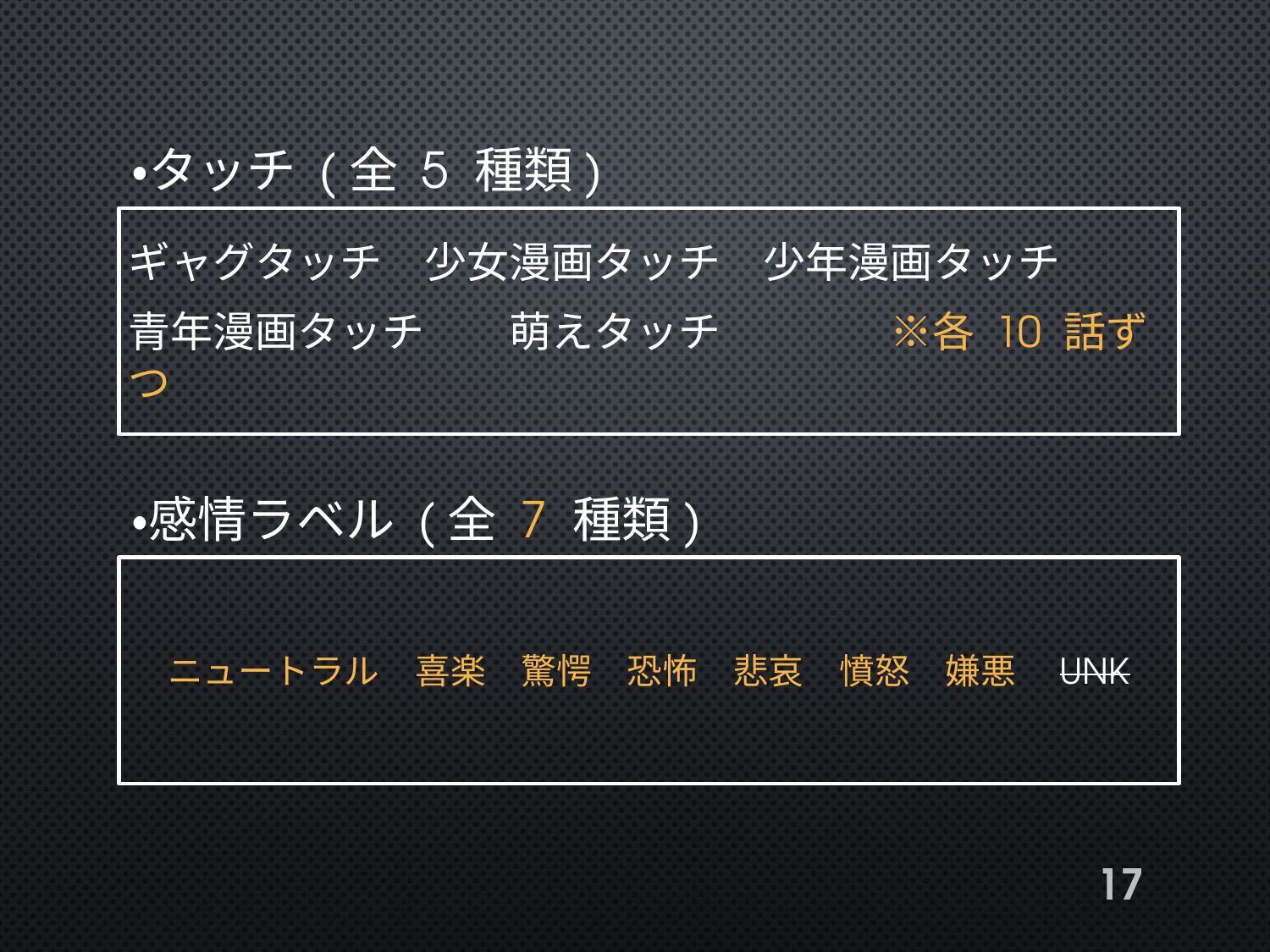

・タッチ (全 5 種類)
ギャグタッチ　少女漫画タッチ　少年漫画タッチ
青年漫画タッチ	萌えタッチ		※各 10 話ずつ
# ・感情ラベル (全 7 種類)
ニュートラル　喜楽　驚愕　恐怖　悲哀　憤怒　嫌悪　UNK
17